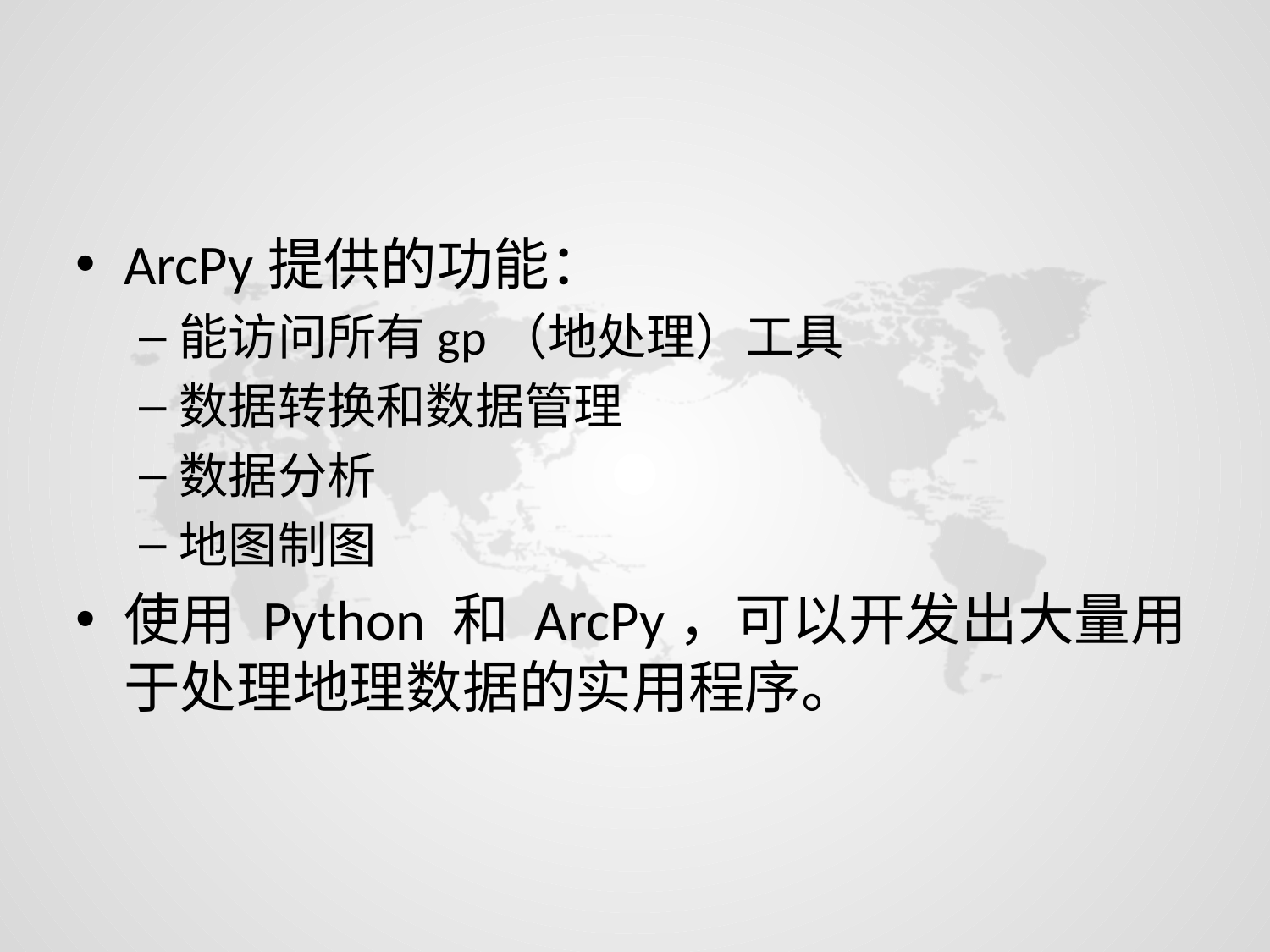

#
ArcPy提供的功能：
能访问所有gp（地处理）工具
数据转换和数据管理
数据分析
地图制图
使用 Python 和 ArcPy，可以开发出大量用于处理地理数据的实用程序。